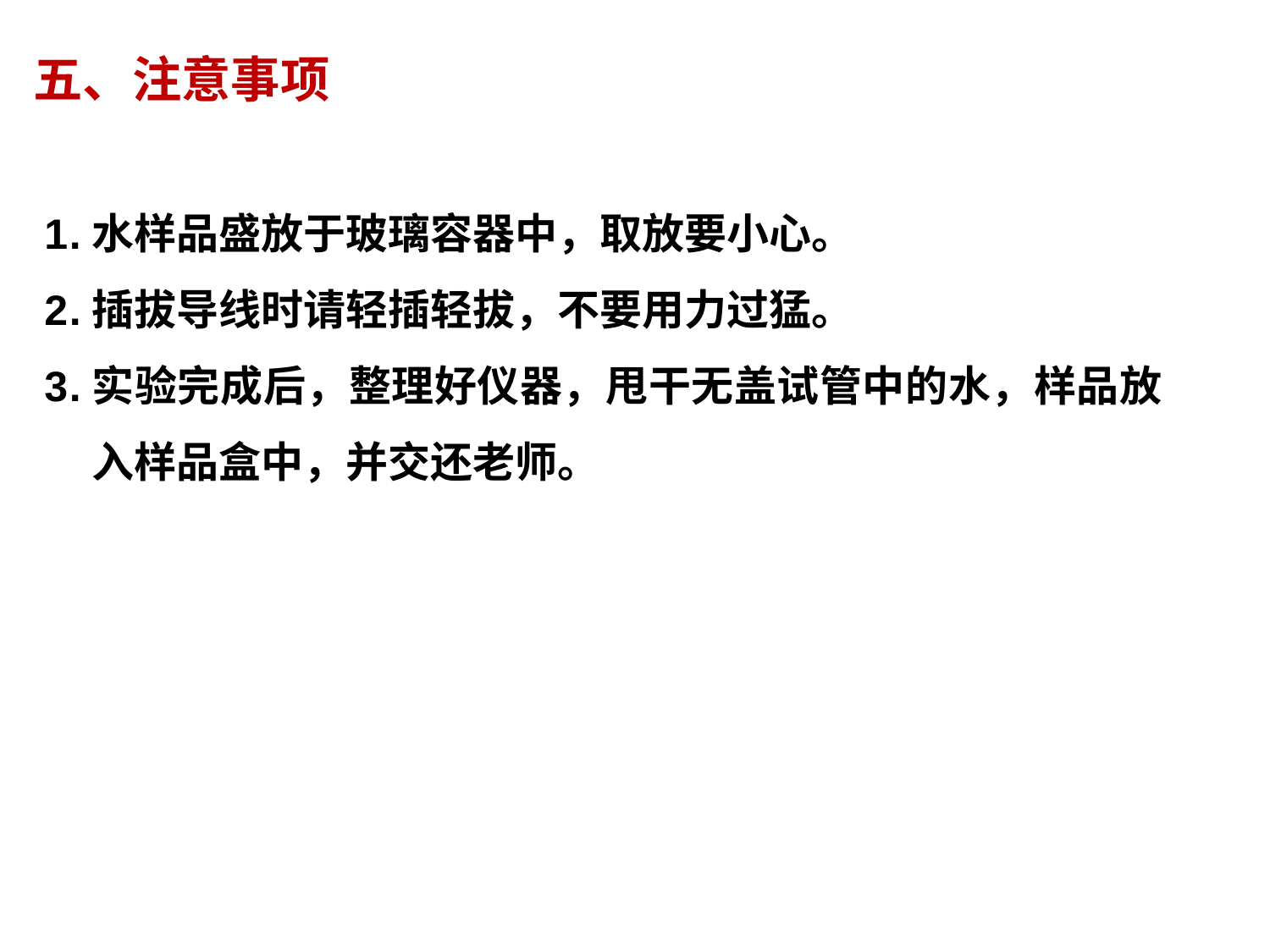

五、注意事项
水样品盛放于玻璃容器中，取放要小心。
插拔导线时请轻插轻拔，不要用力过猛。
实验完成后，整理好仪器，甩干无盖试管中的水，样品放入样品盒中，并交还老师。